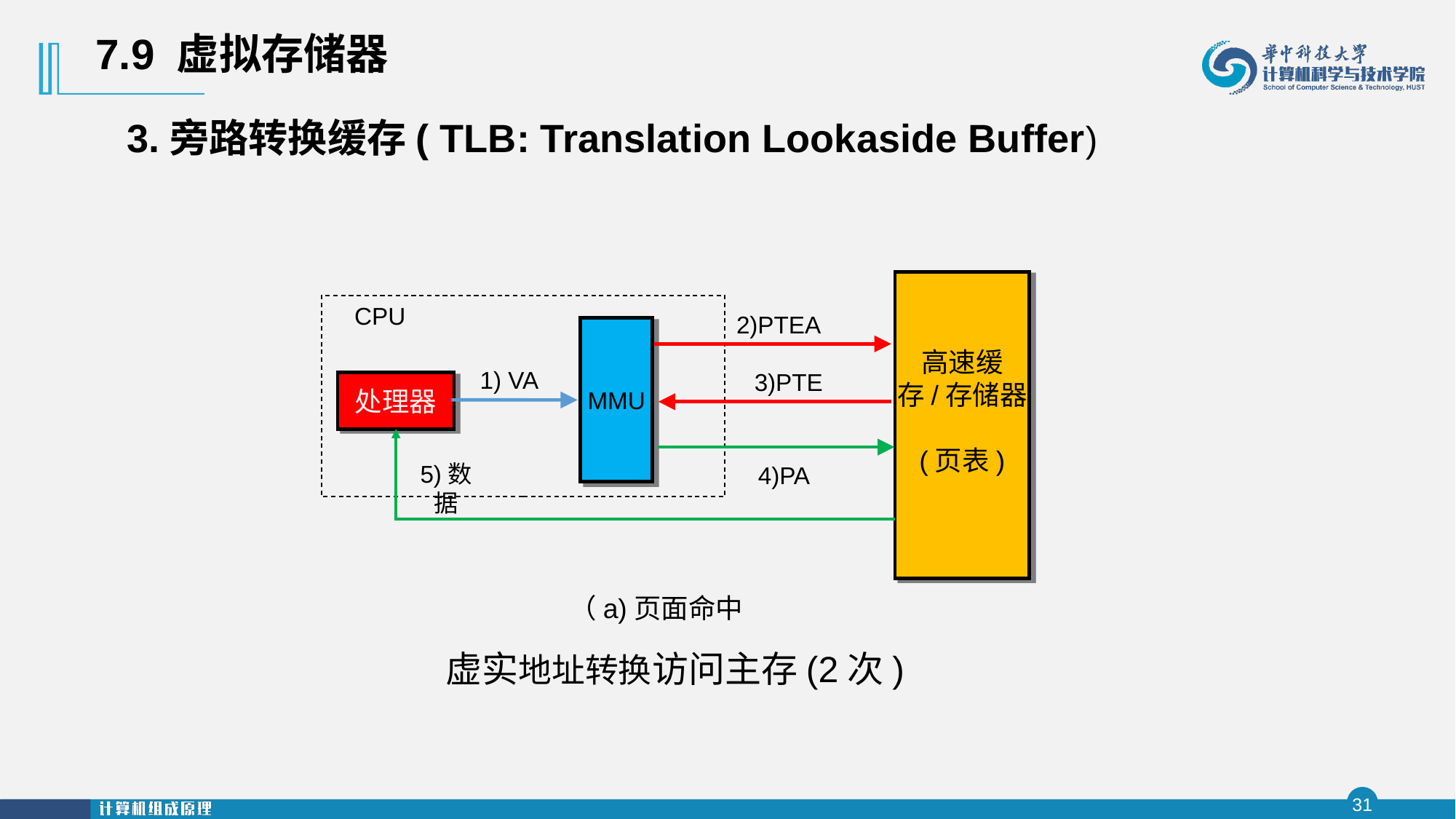

7.9 虚拟存储器
3.旁路转换缓存( TLB: Translation Lookaside Buffer)
高速缓存/存储器

(页表)

CPU
2)PTEA
MMU
1) VA
3)PTE
处理器
5)数据
4)PA
（a)页面命中
虚实地址转换访问主存(2次)